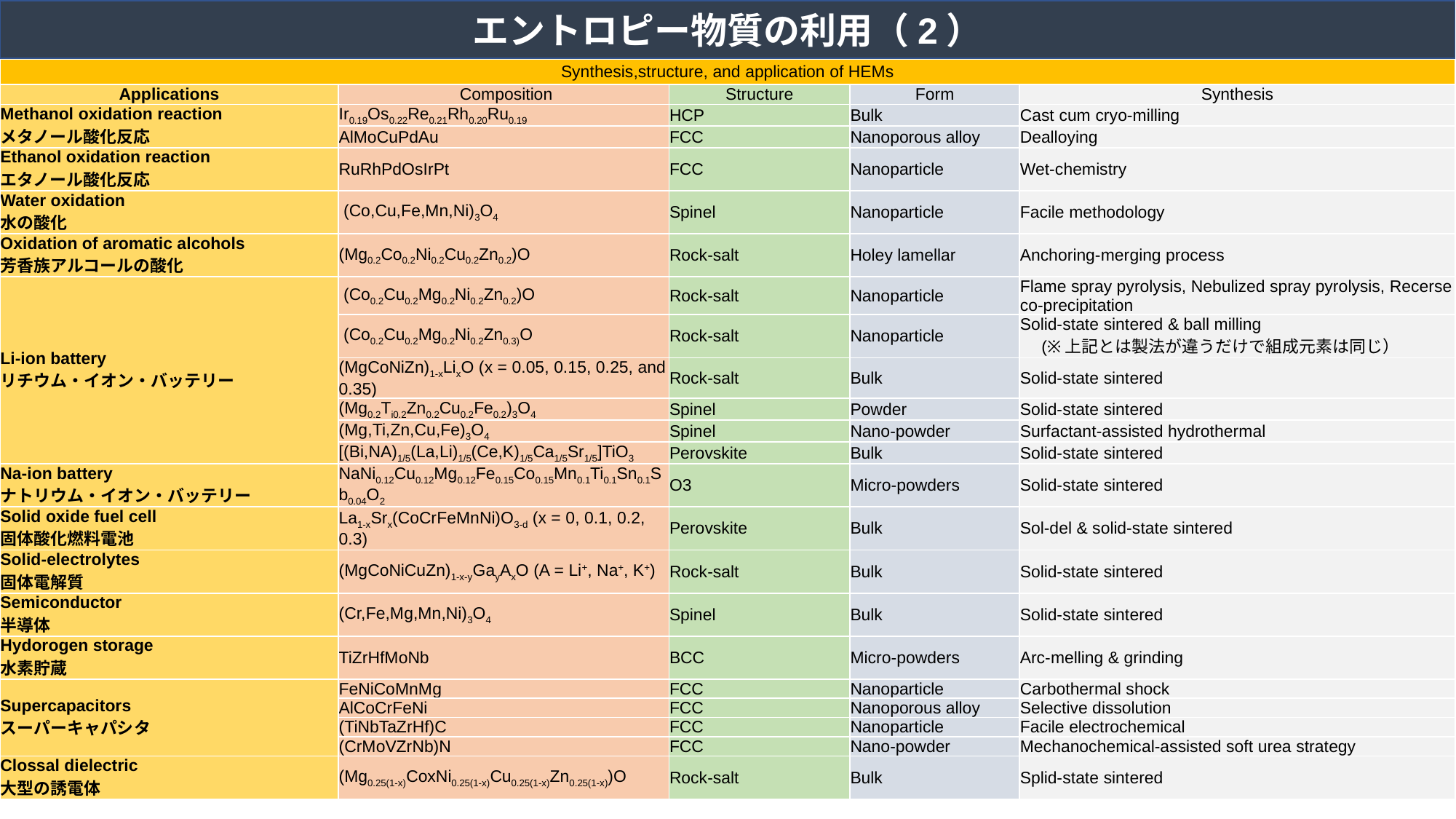

エントロピー物質の利用（2）
| Synthesis,structure, and application of HEMs |  |  |  |  |
| --- | --- | --- | --- | --- |
| Applications | Composition | Structure | Form | Synthesis |
| Methanol oxidation reaction メタノール酸化反応 | Ir0.19Os0.22Re0.21Rh0.20Ru0.19 | HCP | Bulk | Cast cum cryo-milling |
|  | AlMoCuPdAu | FCC | Nanoporous alloy | Dealloying |
| Ethanol oxidation reaction エタノール酸化反応 | RuRhPdOsIrPt | FCC | Nanoparticle | Wet-chemistry |
| Water oxidation 水の酸化 | (Co,Cu,Fe,Mn,Ni)3O4 | Spinel | Nanoparticle | Facile methodology |
| Oxidation of aromatic alcohols 芳香族アルコールの酸化 | (Mg0.2Co0.2Ni0.2Cu0.2Zn0.2)O | Rock-salt | Holey lamellar | Anchoring-merging process |
| Li-ion battery リチウム・イオン・バッテリー | (Co0.2Cu0.2Mg0.2Ni0.2Zn0.2)O | Rock-salt | Nanoparticle | Flame spray pyrolysis, Nebulized spray pyrolysis, Recerse co-precipitation |
|  | (Co0.2Cu0.2Mg0.2Ni0.2Zn0.3)O | Rock-salt | Nanoparticle | Solid-state sintered & ball milling 　(※上記とは製法が違うだけで組成元素は同じ） |
|  | (MgCoNiZn)1-xLixO (x = 0.05, 0.15, 0.25, and 0.35) | Rock-salt | Bulk | Solid-state sintered |
|  | (Mg0.2Ti0.2Zn0.2Cu0.2Fe0.2)3O4 | Spinel | Powder | Solid-state sintered |
|  | (Mg,Ti,Zn,Cu,Fe)3O4 | Spinel | Nano-powder | Surfactant-assisted hydrothermal |
|  | [(Bi,NA)1/5(La,Li)1/5(Ce,K)1/5Ca1/5Sr1/5]TiO3 | Perovskite | Bulk | Solid-state sintered |
| Na-ion battery ナトリウム・イオン・バッテリー | NaNi0.12Cu0.12Mg0.12Fe0.15Co0.15Mn0.1Ti0.1Sn0.1Sb0.04O2 | O3 | Micro-powders | Solid-state sintered |
| Solid oxide fuel cell 固体酸化燃料電池 | La1-xSrx(CoCrFeMnNi)O3-d (x = 0, 0.1, 0.2, 0.3) | Perovskite | Bulk | Sol-del & solid-state sintered |
| Solid-electrolytes 固体電解質 | (MgCoNiCuZn)1-x-yGayAxO (A = Li+, Na+, K+) | Rock-salt | Bulk | Solid-state sintered |
| Semiconductor 半導体 | (Cr,Fe,Mg,Mn,Ni)3O4 | Spinel | Bulk | Solid-state sintered |
| Hydorogen storage 水素貯蔵 | TiZrHfMoNb | BCC | Micro-powders | Arc-melling & grinding |
| Supercapacitors スーパーキャパシタ | FeNiCoMnMg | FCC | Nanoparticle | Carbothermal shock |
|  | AlCoCrFeNi | FCC | Nanoporous alloy | Selective dissolution |
|  | (TiNbTaZrHf)C | FCC | Nanoparticle | Facile electrochemical |
|  | (CrMoVZrNb)N | FCC | Nano-powder | Mechanochemical-assisted soft urea strategy |
| Clossal dielectric 大型の誘電体 | (Mg0.25(1-x)CoxNi0.25(1-x)Cu0.25(1-x)Zn0.25(1-x))O | Rock-salt | Bulk | Splid-state sintered |